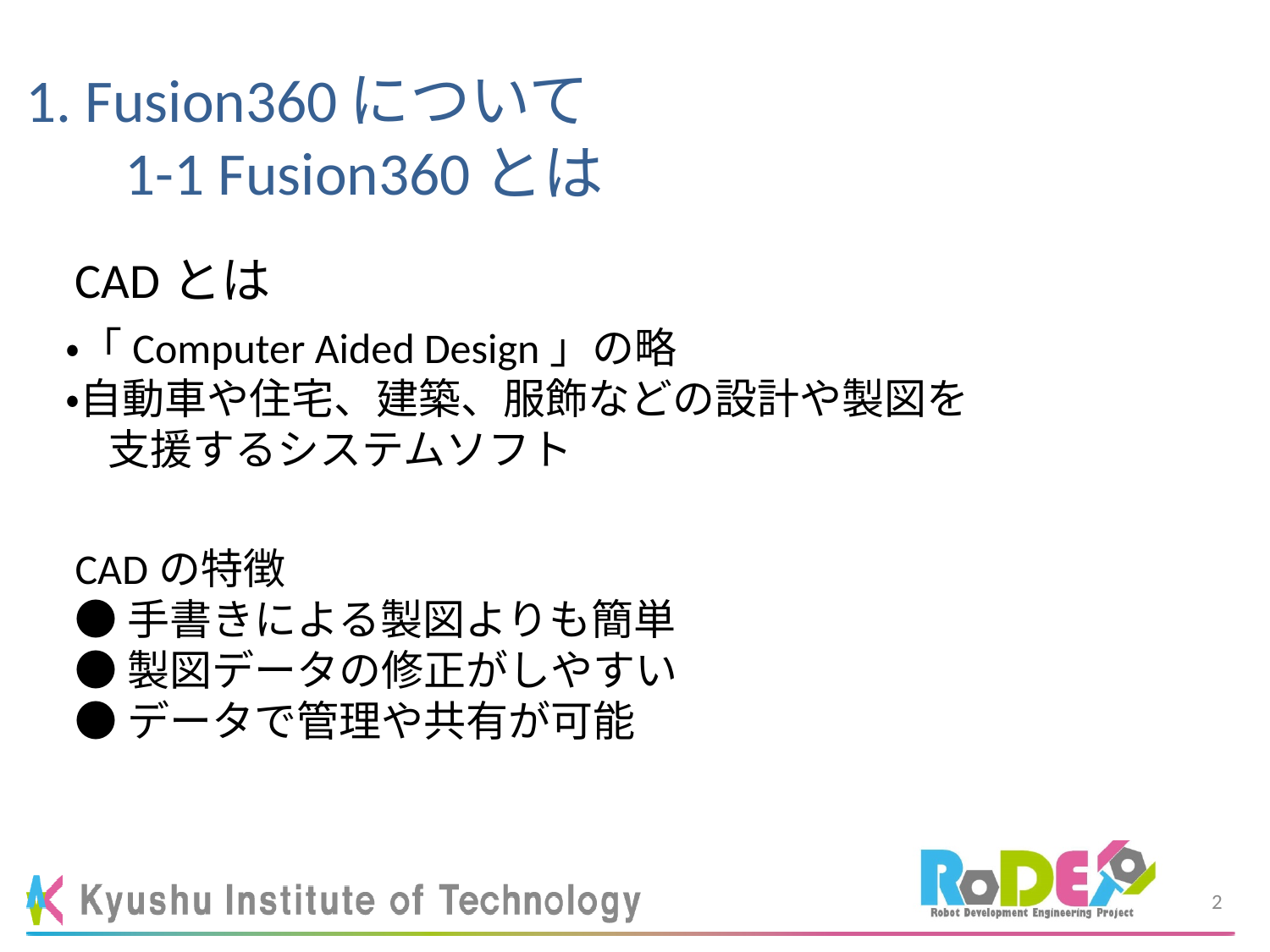

# 1. Fusion360について 1-1 Fusion360とは
CADとは
・「Computer Aided Design」の略
・自動車や住宅、建築、服飾などの設計や製図を
　支援するシステムソフト

CADの特徴
●手書きによる製図よりも簡単
●製図データの修正がしやすい
●データで管理や共有が可能
2